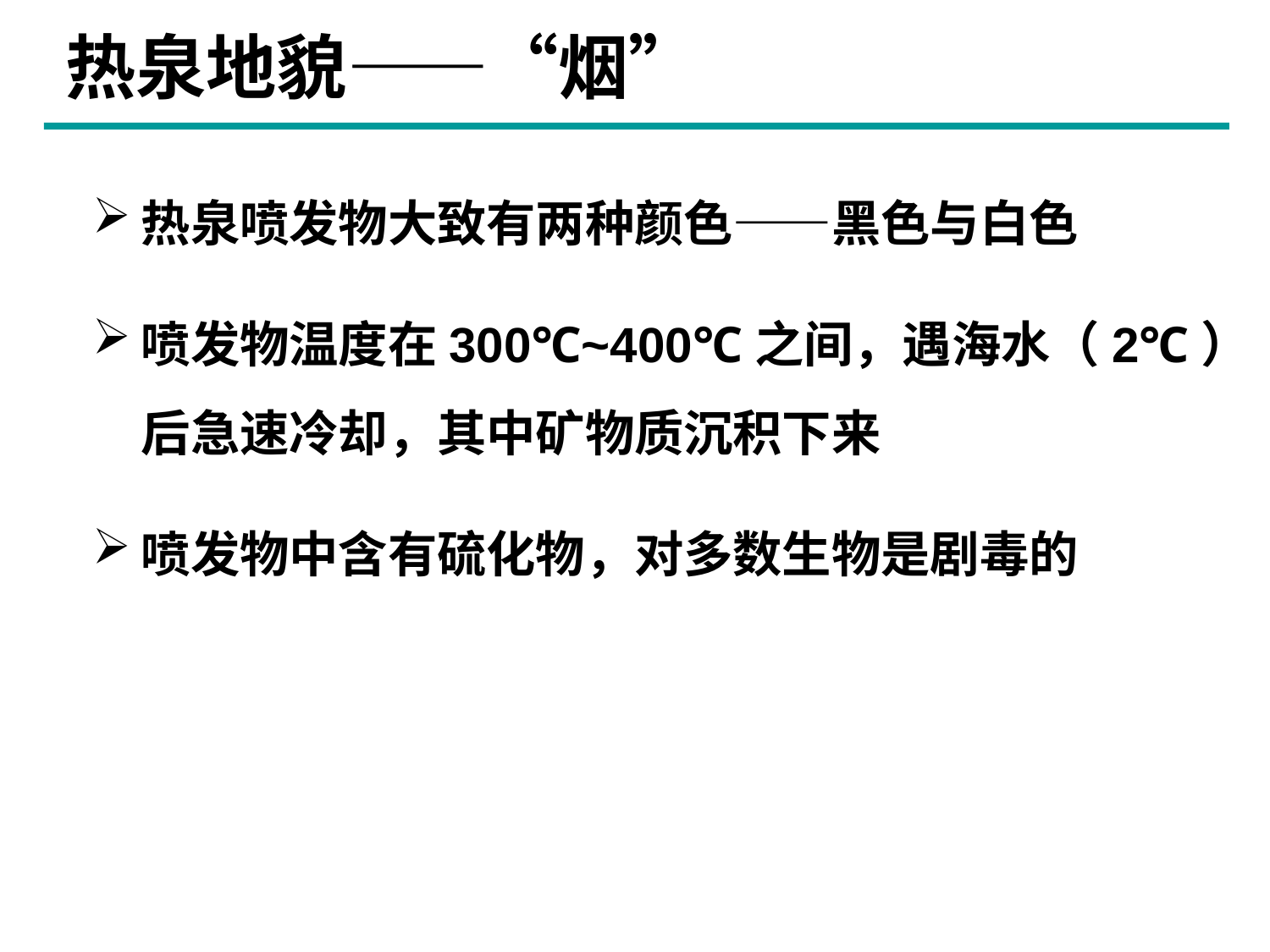

热泉地貌——“烟”
热泉喷发物大致有两种颜色——黑色与白色
喷发物温度在300℃~400℃之间，遇海水（2℃）后急速冷却，其中矿物质沉积下来
喷发物中含有硫化物，对多数生物是剧毒的